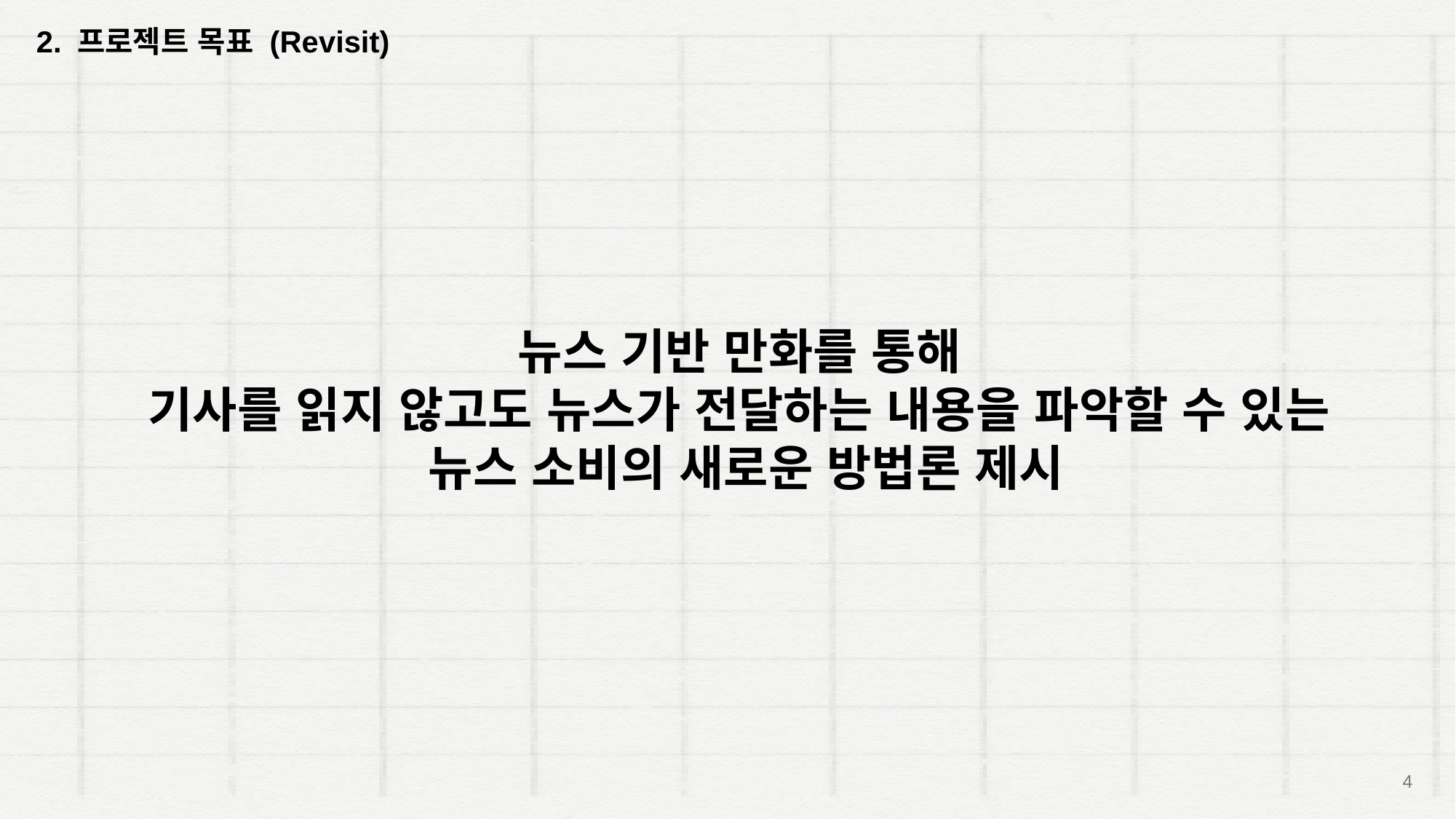

2. 프로젝트 목표 (Revisit)

뉴스 기반 만화를 통해
기사를 읽지 않고도 뉴스가 전달하는 내용을 파악할 수 있는
뉴스 소비의 새로운 방법론 제시

4